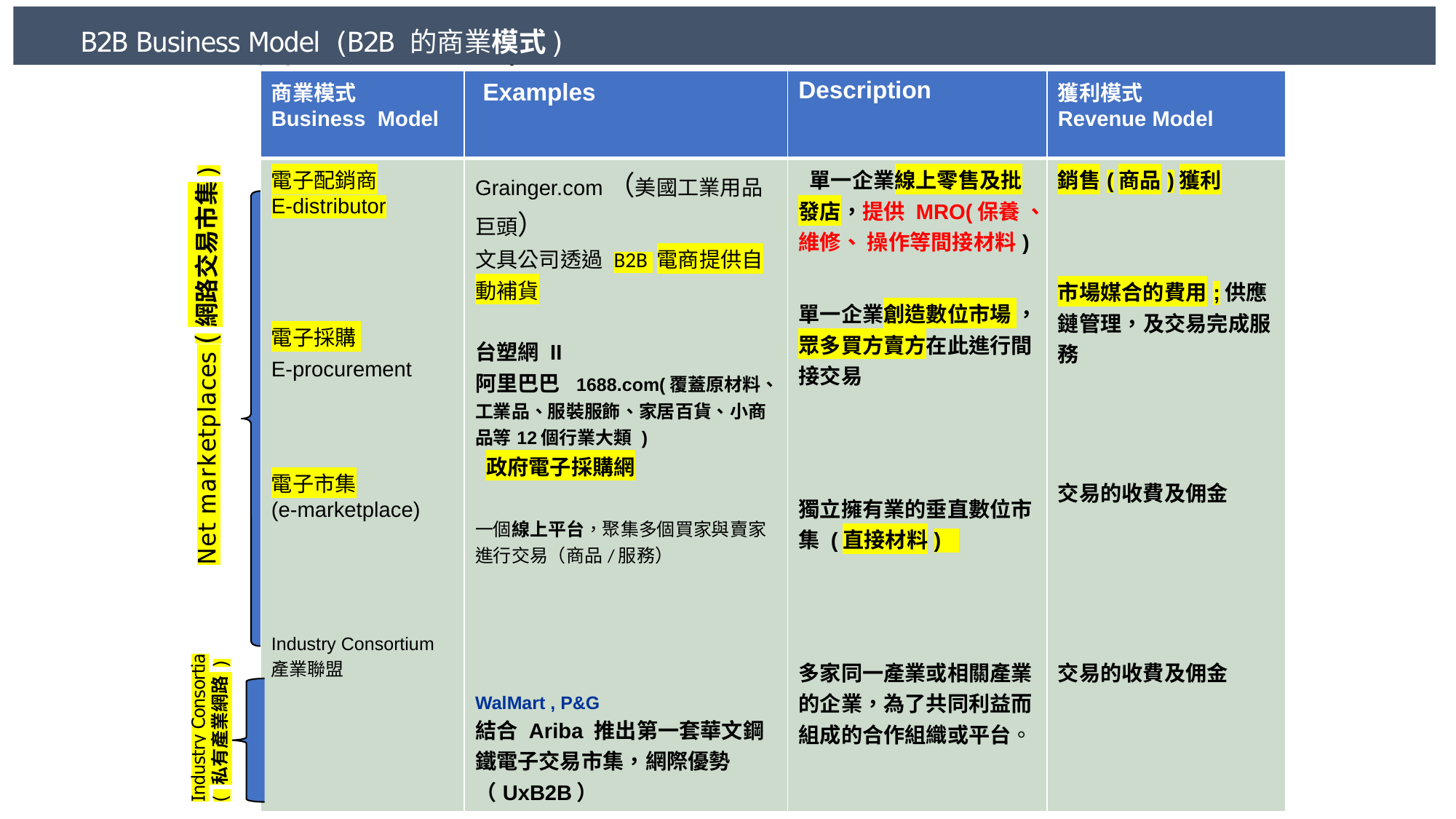

B2B Business Model  (B2B 的商業模式)
(1)  NET Marketplace  電子交易市集
| 商業模式Business Model | Examples | Description | 獲利模式 Revenue Model |
| --- | --- | --- | --- |
| 電子配銷商 E-distributor 電子採購 E-procurement 電子市集 (e-marketplace) Industry Consortium 產業聯盟 | Grainger.com（美國工業用品巨頭） 文具公司透過 B2B 電商提供自動補貨 台塑網 II 阿里巴巴 1688.com(覆蓋原材料、工業品、服裝服飾、家居百貨、小商品等12個行業大類 ) ‎政府電子採購網 一個線上平台，聚集多個買家與賣家進行交易（商品/服務） WalMart , P&G 結合 Ariba 推出第一套華文鋼鐵電子交易市集，網際優勢（UxB2B） | 單一企業線上零售及批發店，提供 MRO(保養 、維修、 操作等間接材料) 單一企業創造數位市場 ，眾多買方賣方在此進行間接交易 獨立擁有業的垂直數位市集 (直接材料) 多家同一產業或相關產業的企業，為了共同利益而組成的合作組織或平台。 | 銷售(商品)獲利 市場媒合的費用;供應鏈管理，及交易完成服務 交易的收費及佣金 交易的收費及佣金 |

Net marketplaces (網路交易市集)
Industry Consortia
( 私有產業網路 )